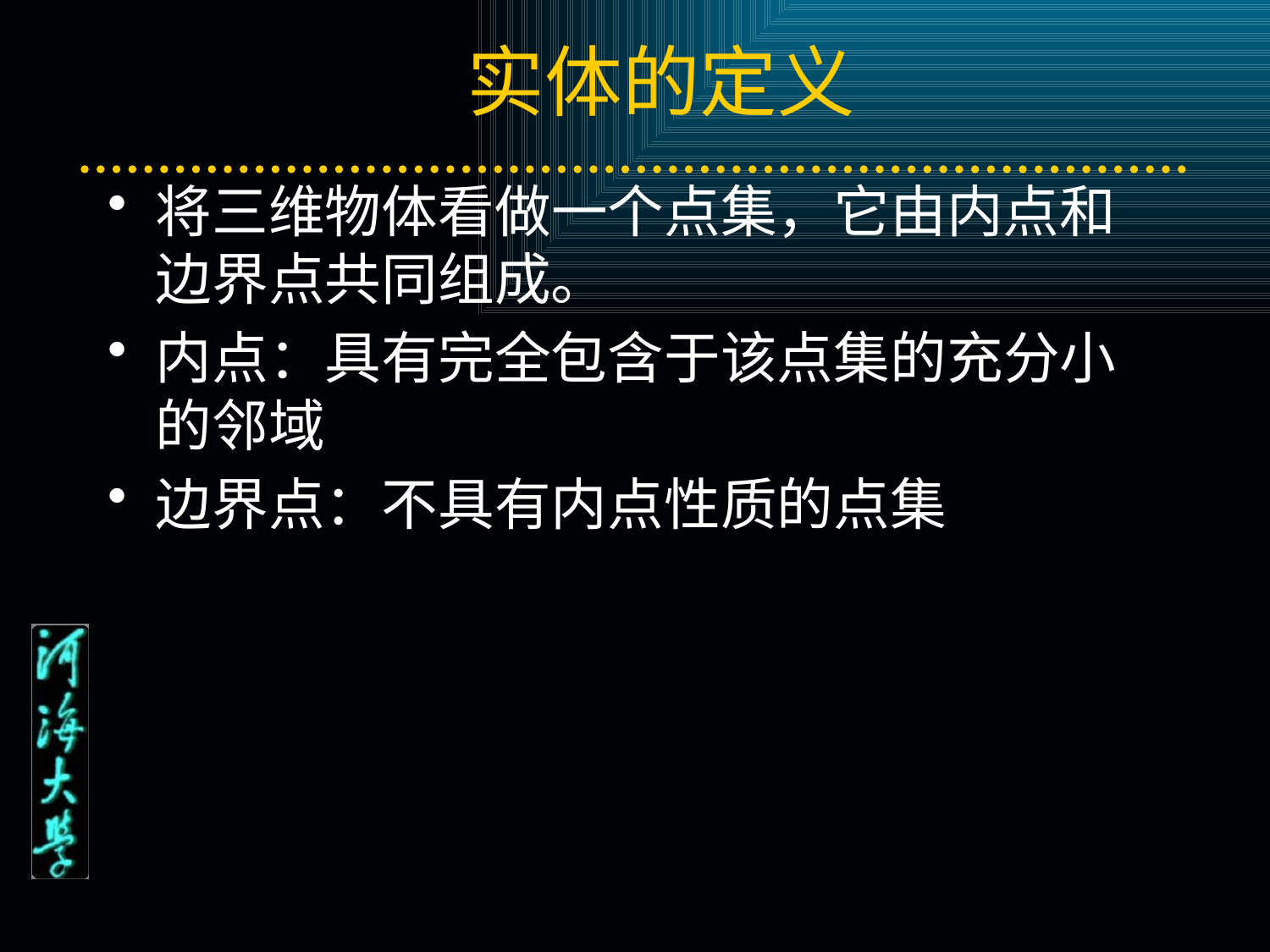

# 实体的定义
将三维物体看做一个点集，它由内点和边界点共同组成。
内点：具有完全包含于该点集的充分小的邻域
边界点：不具有内点性质的点集

22